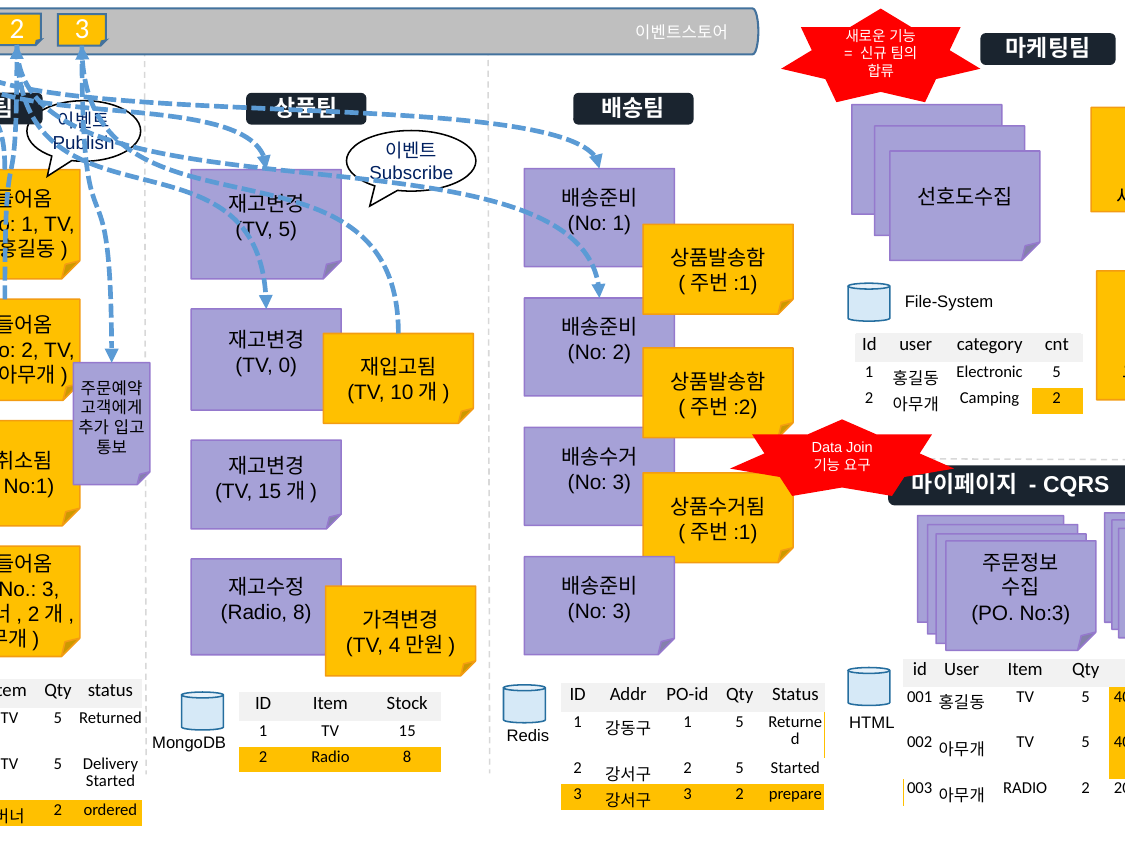

이벤트스토어
새로운 기능 = 신규 팀의 합류
2
3
1
마케팅팀
주문팀
상품팀
배송팀
이벤트
Publish
선호도수집

새벽 2시

선호도수집
이벤트
Subscribe
선호도수집
배송준비
(No: 1)
주문들어옴
(PO. No: 1, TV, 5개, 홍길동)
재고변경
(TV, 5)
추천상품
저장
상품발송함
(주번:1)
주문
상태
변경

오전 9시

File-System
배송준비
(No: 2)
주문들어옴
(PO. No: 2, TV, 5개, 아무개)
재고변경
(TV, 0)
주문
상태
변경
| Id | user | category | cnt |
| --- | --- | --- | --- |
|  |  |  |  |
|  |  |  |  |
| Id | user | category | cnt |
| --- | --- | --- | --- |
| 1 | 홍길동 | Electronic | 1 |
|  |  |  |  |
|  |  |  |  |
재입고됨
(TV, 10개)
| Id | user | category | cnt |
| --- | --- | --- | --- |
| 1 | 홍길동 | Electronic | 5 |
| 2 | 아무개 | Camping | 2 |
|  |  |  |  |
| Id | user | category | cnt |
| --- | --- | --- | --- |
| 1 | 홍길동 | Electronic | 1 |
| 2 | 아무개 | Electronic | 1 |
|  |  |  |  |
추천상품 이메일 발송
상품발송함
(주번:2)
주문예약고객에게 추가 입고 통보
Data Join 기능 요구
주문취소됨
(PO. No:1)
배송수거
(No: 3)
주문
상태
변경
재고변경
(TV, 15개)
마이페이지 - CQRS
상품수거됨
(주번:1)
배송상태
변경정보수집
(PO. No:1)
주문정보
수집
(PO. No:1)
배송상태
변경정보수집
(PO. No:2)
주문정보
수집
(PO. No:2)
배송수거
정보수집
(PO. No:1)
주문취소
정보수집
(PO. No:1)
주문정보
수집
(PO. No:3)
주문들어옴
(PO. No.: 3, 캠핑버너, 2개, 아무개)
배송준비
(No: 3)
재고수정
(Radio, 8)
가격변경
(TV, 4만원)
| id | User | Item | Qty | prc | o-stat | d-stat |
| --- | --- | --- | --- | --- | --- | --- |
| 001 | 홍길동 | TV | 5 | 40,000 | cancel | Returned |
| 002 | 아무개 | TV | 5 | 40,000 | order | Delivery Started |
| 003 | 아무개 | RADIO | 2 | 20,000 | order |  |
|  |  |  |  |  |  |  |
| id | User | Item | Qty | prc | o-stat | d-stat |
| --- | --- | --- | --- | --- | --- | --- |
| 001 | 홍길동 | TV | 5 | 50,000 | cancel | Returned |
| 002 | 아무개 | TV | 5 | 50,000 | order | Delivery Started |
| 003 | 아무개 | RADIO | 2 | 20,000 | order |  |
|  |  |  |  |  |  |  |
| id | User | Item | Qty | prc | o-stat | d-stat |
| --- | --- | --- | --- | --- | --- | --- |
| 001 | 홍길동 | TV | 5 | 50,000 | cancel | Delivery Started |
| 002 | 아무개 | TV | 5 | 50,000 | order | Delivery Started |
|  |  |  |  |  |  |  |
|  |  |  |  |  |  |  |
| id | User | Item | Qty | prc | o-stat | d-stat |
| --- | --- | --- | --- | --- | --- | --- |
| 001 | 홍길동 | TV | 5 | 50,000 | cancel | Returned |
| 002 | 아무개 | TV | 5 | 50,000 | order | Delivery Started |
|  |  |  |  |  |  |  |
|  |  |  |  |  |  |  |
| id | User | Item | Qty | prc | o-stat | d-stat |
| --- | --- | --- | --- | --- | --- | --- |
| 001 | 홍길동 | TV | 5 | 50,000 | order | Delivery Started |
| 002 | 아무개 | TV | 5 | 50,000 | order | Delivery Started |
|  |  |  |  |  |  |  |
|  |  |  |  |  |  |  |
| id | User | Item | Qty | prc | o-stat | d-stat |
| --- | --- | --- | --- | --- | --- | --- |
| 001 | 홍길동 | TV | 5 | 25,000 | Order |  |
|  |  |  |  |  |  |  |
|  |  |  |  |  |  |  |
|  |  |  |  |  |  |  |
| id | User | Item | Qty | prc | o-stat | d-stat |
| --- | --- | --- | --- | --- | --- | --- |
| 001 | 홍길동 | TV | 5 | 50,000 | Order |  |
| 002 | 아무개 | TV | 5 | 50,000 | order |  |
|  |  |  |  |  |  |  |
|  |  |  |  |  |  |  |
| id | User | Item | Qty | prc | o-stat | d-stat |
| --- | --- | --- | --- | --- | --- | --- |
|  |  |  |  |  |  |  |
|  |  |  |  |  |  |  |
|  |  |  |  |  |  |  |
|  |  |  |  |  |  |  |
| id | User | Item | Qty | prc | o-stat | d-stat |
| --- | --- | --- | --- | --- | --- | --- |
| 001 | 홍길동 | TV | 5 | 50,000 | order | Delivery Started |
| 002 | 아무개 | TV | 5 | 50,000 | order |  |
|  |  |  |  |  |  |  |
|  |  |  |  |  |  |  |

| ID | User | Item | Qty | status |
| --- | --- | --- | --- | --- |
| 1 | 홍길동 | TV | 5 | Returned |
| 2 | 아무개 | TV | 5 | Delivery Started |
|  |  |  |  |  |
| ID | User | Item | Qty | status |
| --- | --- | --- | --- | --- |
| 1 | 홍길동 | TV | 5 | Returned |
| 2 | 아무개 | TV | 5 | Delivery Started |
| 3 | 아무개 | 버너 | 2 | ordered |
| ID | User | Item | Qty | status |
| --- | --- | --- | --- | --- |
| 1 | 홍길동 | TV | 5 | ordered |
|  |  |  |  |  |
|  |  |  |  |  |
| ID | User | Item | Qty | status |
| --- | --- | --- | --- | --- |
|  |  |  |  |  |
|  |  |  |  |  |
|  |  |  |  |  |

| ID | User | Item | Qty | status |
| --- | --- | --- | --- | --- |
| 1 | 홍길동 | TV | 5 | Cancelled |
| 2 | 아무개 | TV | 5 | Delivery Started |
|  |  |  |  |  |
| ID | User | Item | Qty | status |
| --- | --- | --- | --- | --- |
| 1 | 홍길동 | TV | 5 | Delivery Started |
| 2 | 아무개 | TV | 5 | Delivery Started |
|  |  |  |  |  |
| ID | User | Item | Qty | status |
| --- | --- | --- | --- | --- |
| 1 | 홍길동 | TV | 5 | ordered |
| 2 | 아무개 | TV | 5 | ordered |
|  |  |  |  |  |
| ID | User | Item | Qty | status |
| --- | --- | --- | --- | --- |
| 1 | 홍길동 | TV | 5 | Delivery Started |
| 2 | 아무개 | TV | 5 | ordered |
|  |  |  |  |  |
| ID | Addr | PO-id | Qty | Status |
| --- | --- | --- | --- | --- |
| 1 | 강동구 | 1 | 5 | Returned |
| 2 | 강서구 | 2 | 5 | Started |
| 3 | 강서구 | 3 | 2 | prepare |
| ID | Addr | PO-id | Qty | Status |
| --- | --- | --- | --- | --- |
| 1 | 강동구 | 1 | 5 | Returned |
| 2 | 강서구 | 2 | 5 | Started |
|  |  |  |  |  |
| ID | Addr | PO-id | Qty | Status |
| --- | --- | --- | --- | --- |
| 1 | 강동구 | 1 | 5 | Started |
| 2 | 강서구 | 2 | 5 | Started |
|  |  |  |  |  |
| ID | Addr | PO-id | Qty | Status |
| --- | --- | --- | --- | --- |
|  |  |  |  |  |
|  |  |  |  |  |
|  |  |  |  |  |

| ID | Addr | PO-id | Qty | Status |
| --- | --- | --- | --- | --- |
| 1 | 강동구 | 1 | 5 | Started |
|  |  |  |  |  |
|  |  |  |  |  |
| ID | Item | Stock |
| --- | --- | --- |
| 1 | TV | 0 |
| 2 | Radio | 10 |
| ID | Item | Stock |
| --- | --- | --- |
| 1 | TV | 15 |
| 2 | Radio | 10 |
| ID | Item | Stock |
| --- | --- | --- |
| 1 | TV | 5 |
| 2 | Radio | 10 |
| ID | Item | Stock |
| --- | --- | --- |
| 1 | TV | 10 |
| 2 | Radio | 10 |
| ID | Item | Stock |
| --- | --- | --- |
| 1 | TV | 10 |
| 2 | Radio | 10 |
| ID | Item | Stock |
| --- | --- | --- |
| 1 | TV | 15 |
| 2 | Radio | 8 |

HTML
MySQL
Redis
MongoDB